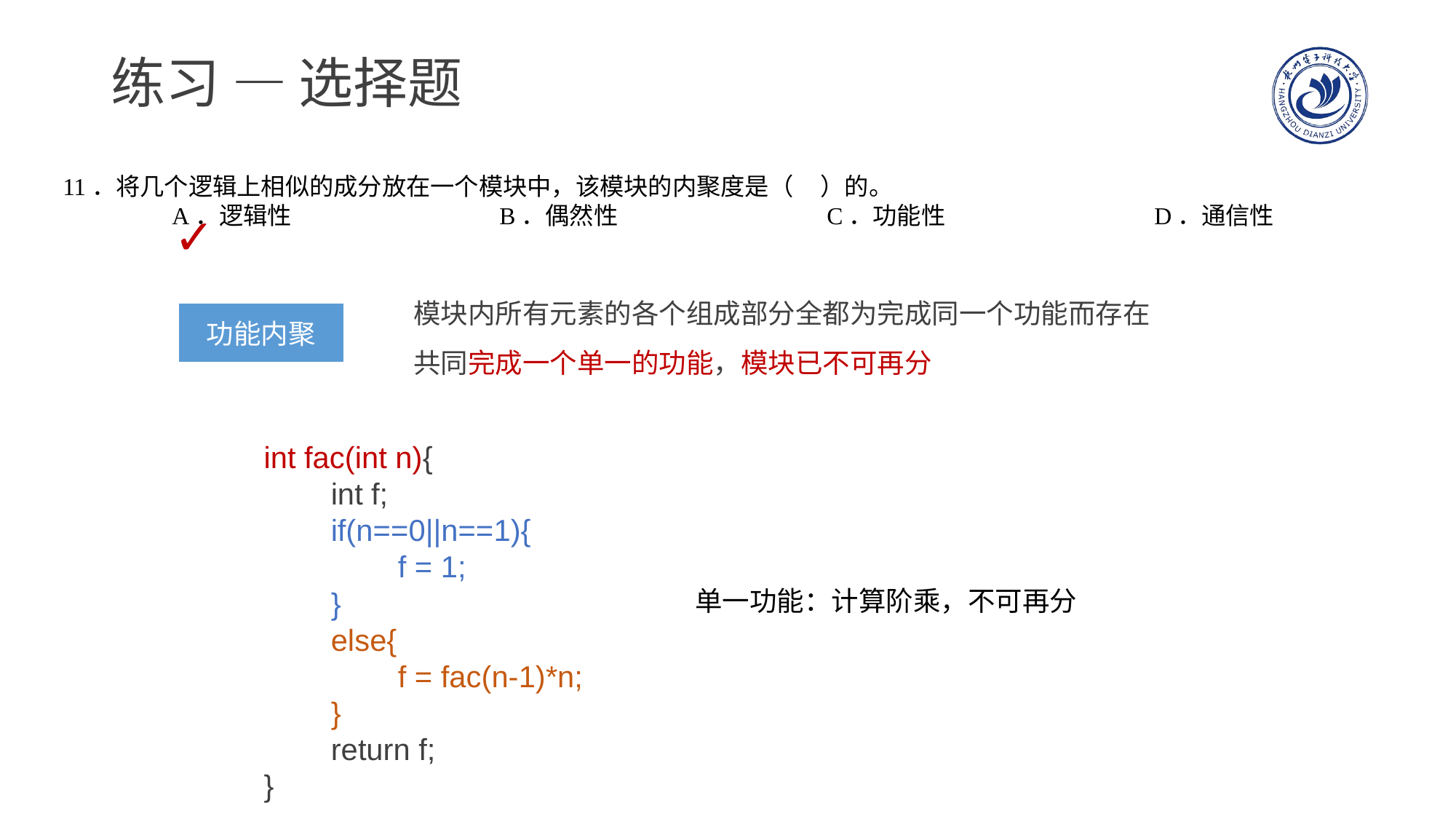

# 练习 — 选择题
11．将几个逻辑上相似的成分放在一个模块中，该模块的内聚度是（     ）的。
	A．逻辑性		B．偶然性		C．功能性		D．通信性
✓
模块内所有元素的各个组成部分全都为完成同一个功能而存在
共同完成一个单一的功能，模块已不可再分
功能内聚
int fac(int n){
        int f;
        if(n==0||n==1){
                f = 1;
        }
        else{
                f = fac(n-1)*n;
        }
        return f;
}
单一功能：计算阶乘，不可再分